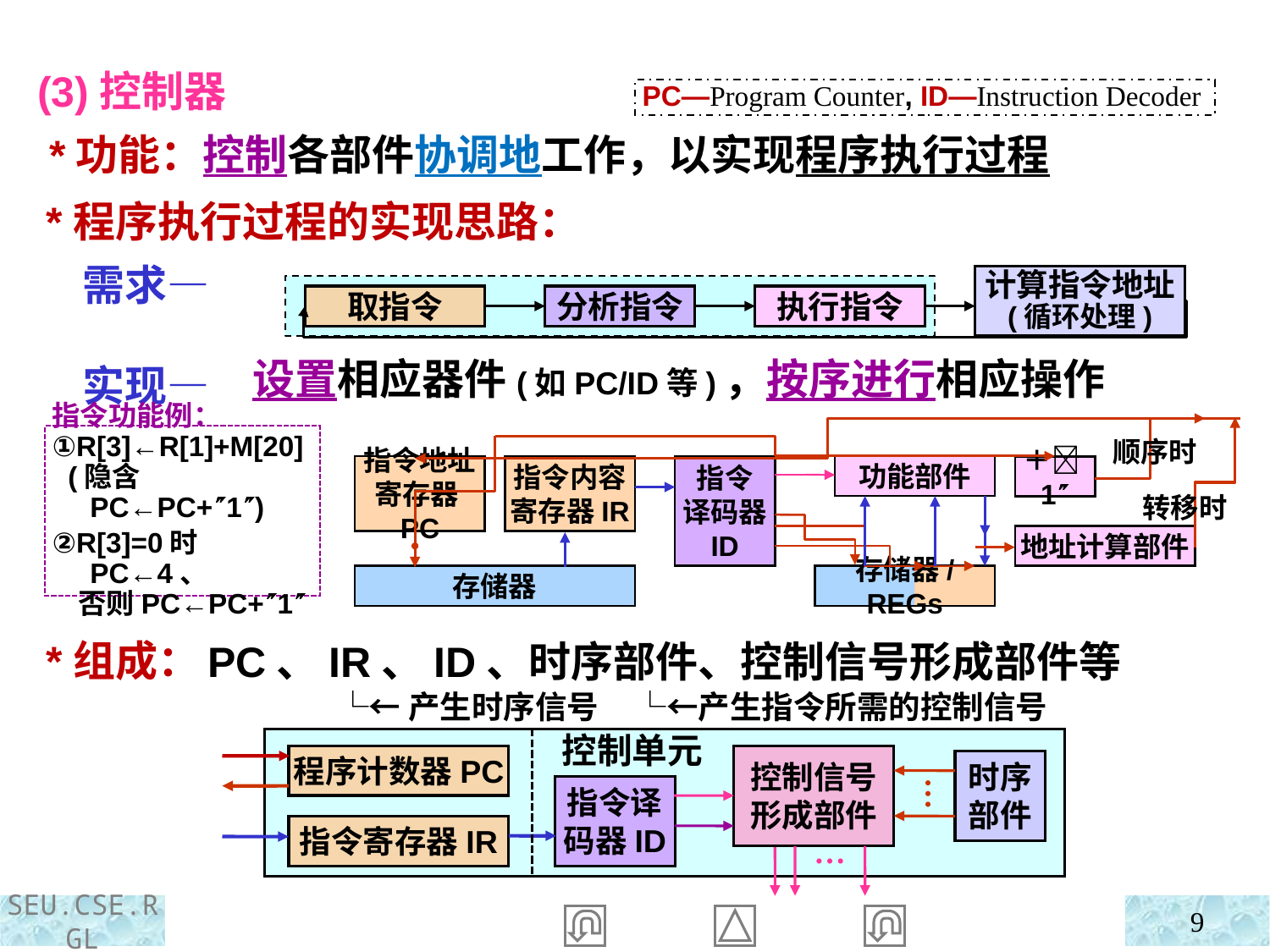

(3)控制器
 *功能：控制各部件协调地工作，以实现程序执行过程
PC—Program Counter, ID—Instruction Decoder
 *程序执行过程的实现思路：
    需求—
    实现—

 *组成：
计算指令地址
(循环处理)

取指令
分析指令
执行指令
设置相应器件(如PC/ID等)，按序进行相应操作
转移时
顺序时
指令功能例：
①R[3]←R[1]+M[20]
  (隐含PC←PC+″1″)
②R[3]=0时PC←4、
   否则PC←PC+″1″
指令地址寄存器PC
指令内容寄存器IR
指令
译码器
ID
功能部件
＋″1″
地址计算部件
存储器

存储器/REGs

PC、IR、ID、时序部件、控制信号形成部件等
                  └←产生时序信号     └←产生指令所需的控制信号

控制单元
程序计数器PC
控制信号形成部件
时序部件

…
指令译码器ID

指令寄存器IR

…

9